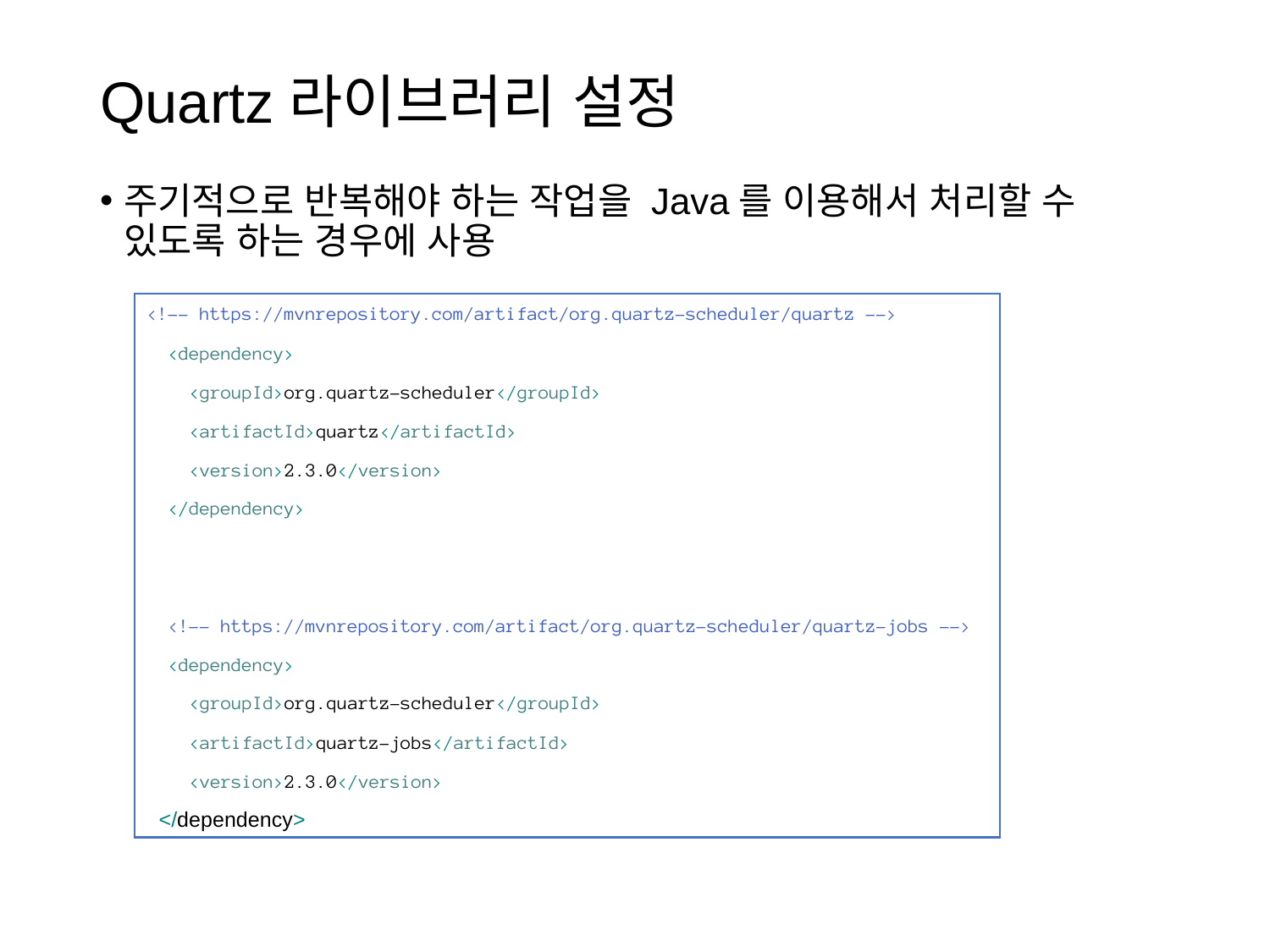

# Quartz라이브러리 설정
주기적으로 반복해야 하는 작업을 Java를 이용해서 처리할 수 있도록 하는 경우에 사용
<!-- https://mvnrepository.com/artifact/org.quartz-scheduler/quartz -->
  <dependency>
    <groupId>org.quartz-scheduler</groupId>
    <artifactId>quartz</artifactId>
    <version>2.3.0</version>
  </dependency>

  <!-- https://mvnrepository.com/artifact/org.quartz-scheduler/quartz-jobs -->
  <dependency>
    <groupId>org.quartz-scheduler</groupId>
    <artifactId>quartz-jobs</artifactId>
    <version>2.3.0</version>
  </dependency>